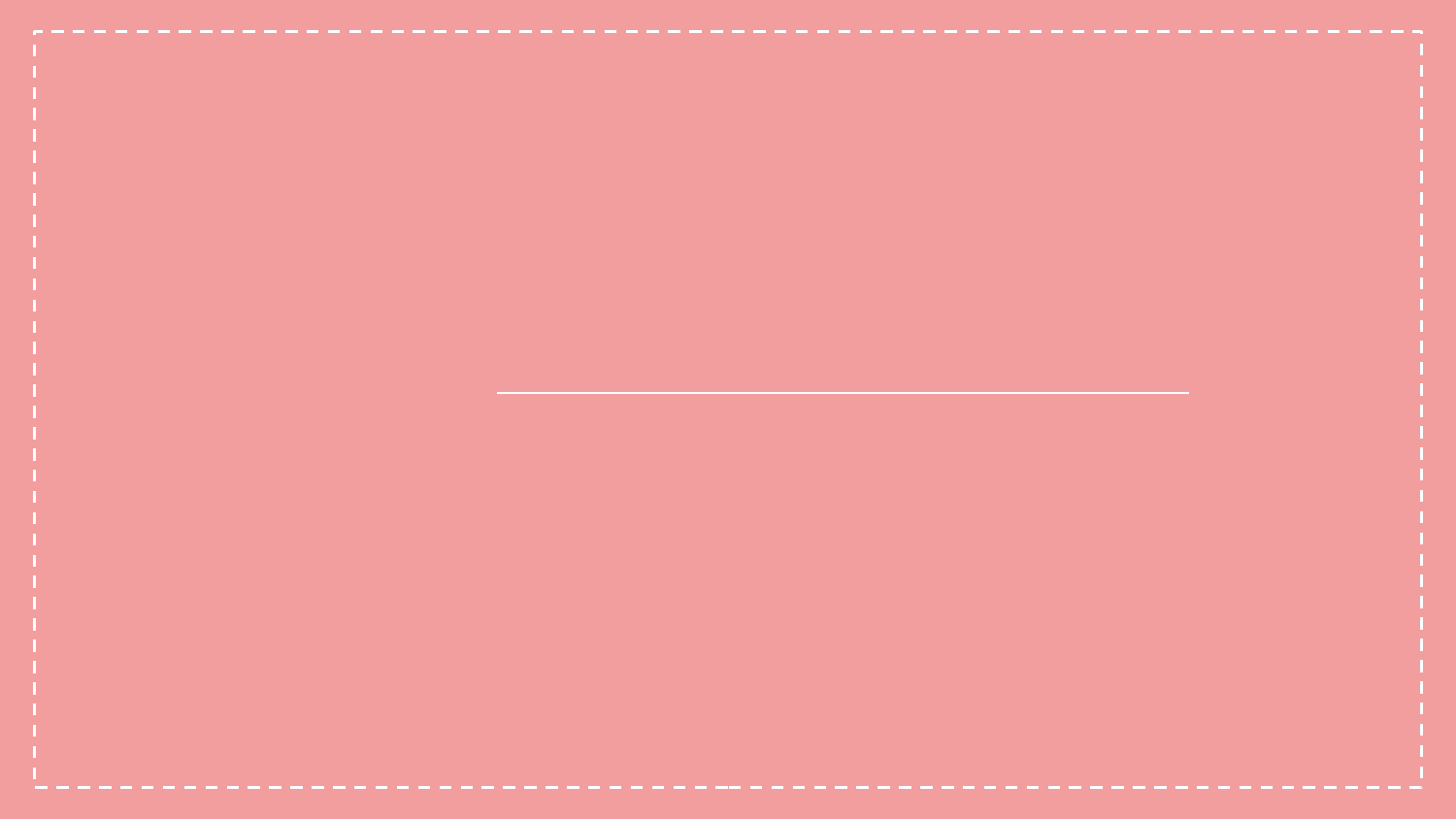

귀여운 게 좋아
EXPARTY
발표자: 18 게임소프트 노담비

2021.07.05